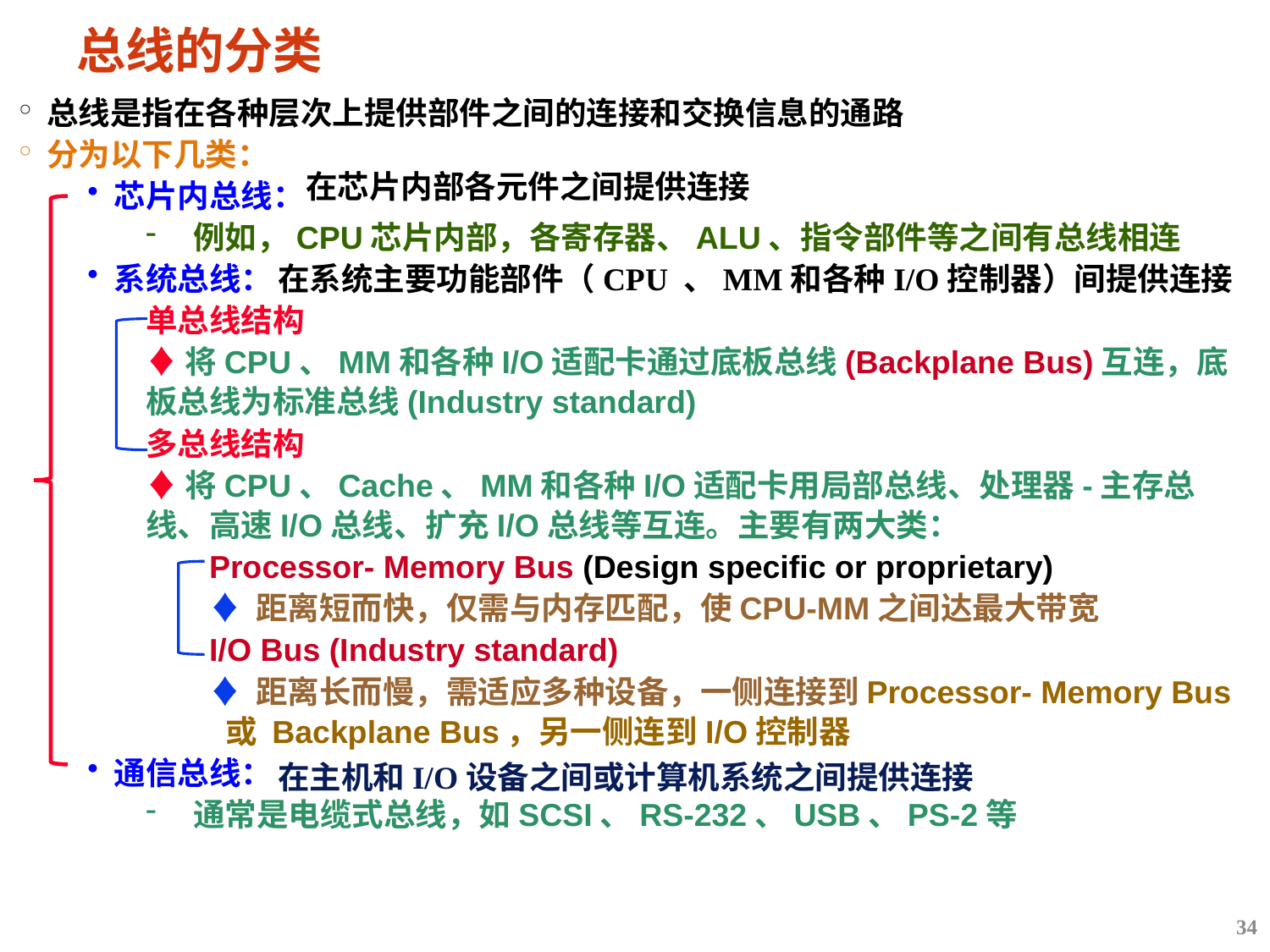

# 总线的分类
总线是指在各种层次上提供部件之间的连接和交换信息的通路
分为以下几类：
芯片内总线：
例如，CPU芯片内部，各寄存器、ALU、指令部件等之间有总线相连
系统总线：
单总线结构
♦将CPU、MM和各种I/O适配卡通过底板总线(Backplane Bus)互连，底板总线为标准总线(Industry standard)
多总线结构
♦将CPU、Cache、MM和各种I/O适配卡用局部总线、处理器-主存总线、高速I/O总线、扩充I/O总线等互连。主要有两大类：
Processor- Memory Bus (Design specific or proprietary)
♦ 距离短而快，仅需与内存匹配，使CPU-MM之间达最大带宽
I/O Bus (Industry standard)
♦ 距离长而慢，需适应多种设备，一侧连接到Processor- Memory Bus  或 Backplane Bus，另一侧连到I/O控制器
通信总线：
通常是电缆式总线，如SCSI、RS-232、USB、PS-2等
在芯片内部各元件之间提供连接

在系统主要功能部件（CPU 、MM和各种I/O控制器）间提供连接

在主机和I/O设备之间或计算机系统之间提供连接
34